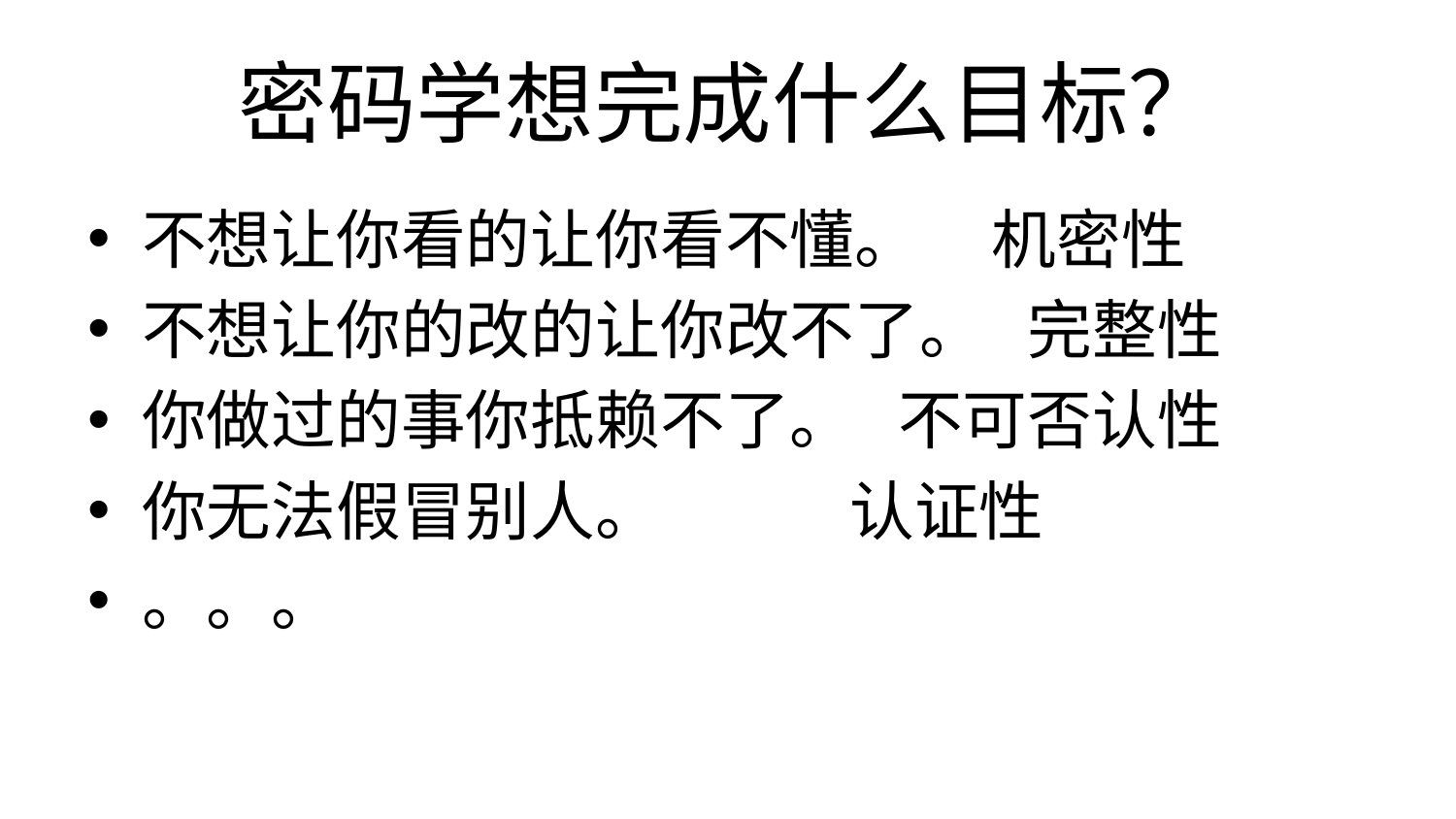

# 密码学想完成什么目标？
不想让你看的让你看不懂。     机密性
不想让你的改的让你改不了。   完整性
你做过的事你抵赖不了。   不可否认性
你无法假冒别人。             认证性
。。。